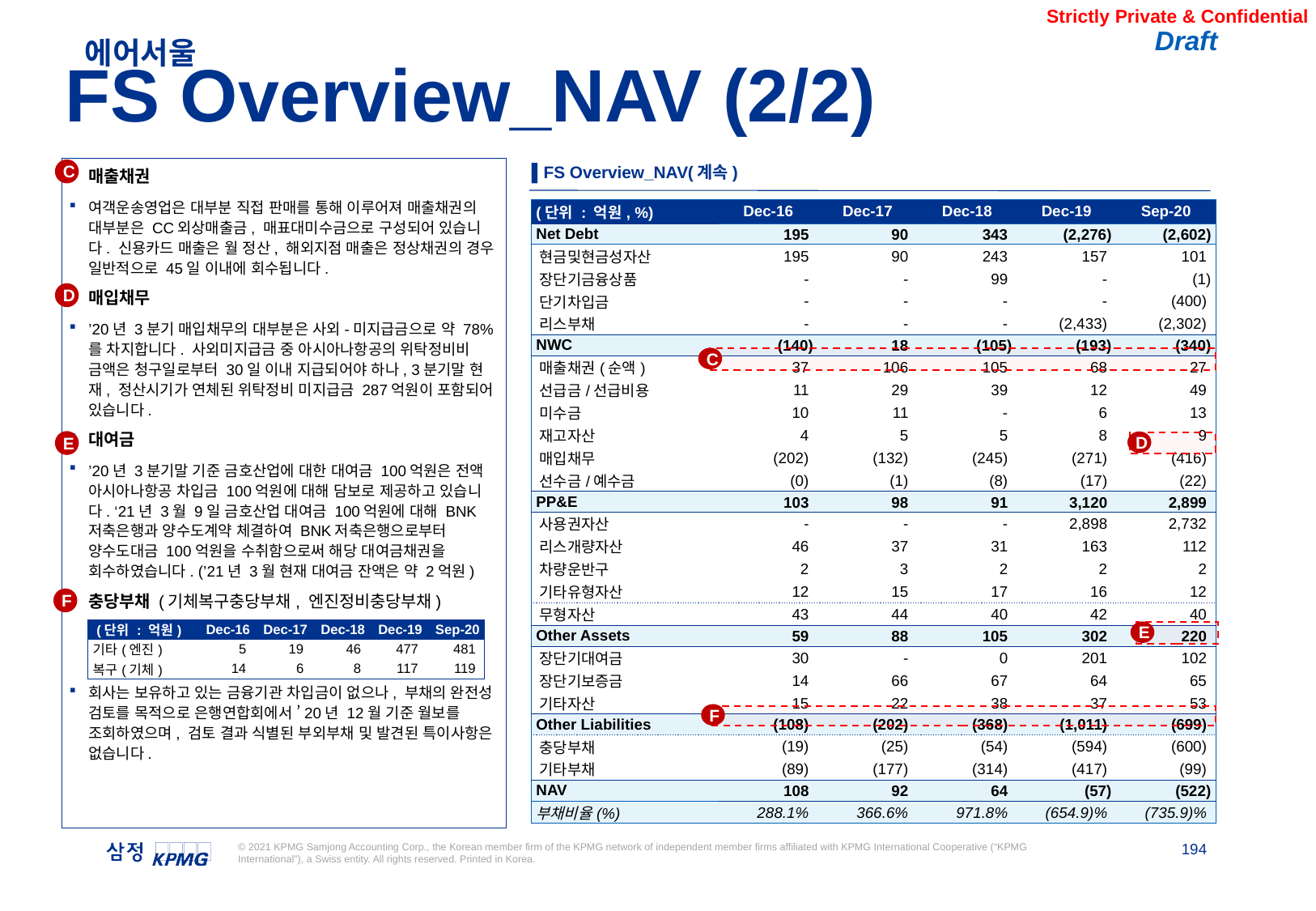

에어서울
FS Overview_NAV (2/2)
▌FS Overview_NAV(계속)

매출채권
여객운송영업은 대부분 직접 판매를 통해 이루어져 매출채권의 대부분은 CC외상매출금, 매표대미수금으로 구성되어 있습니다. 신용카드 매출은 월 정산, 해외지점 매출은 정상채권의 경우 일반적으로 45일 이내에 회수됩니다.
매입채무
’20년 3분기 매입채무의 대부분은 사외-미지급금으로 약 78%를 차지합니다. 사외미지급금 중 아시아나항공의 위탁정비비 금액은 청구일로부터 30일 이내 지급되어야 하나, 3분기말 현재, 정산시기가 연체된 위탁정비 미지급금 287억원이 포함되어 있습니다.
대여금
’20년 3분기말 기준 금호산업에 대한 대여금 100억원은 전액 아시아나항공 차입금 100억원에 대해 담보로 제공하고 있습니다. ‘21년 3월 9일 금호산업 대여금 100억원에 대해 BNK저축은행과 양수도계약 체결하여 BNK저축은행으로부터 양수도대금 100억원을 수취함으로써 해당 대여금채권을 회수하였습니다. (’21년 3월 현재 대여금 잔액은 약 2억원)
충당부채 (기체복구충당부채, 엔진정비충당부채)

회사는 보유하고 있는 금융기관 차입금이 없으나, 부채의 완전성 검토를 목적으로 은행연합회에서 ’20년 12월 기준 월보를 조회하였으며, 검토 결과 식별된 부외부채 및 발견된 특이사항은 없습니다.
C
| (단위 : 억원, %) | Dec-16 | Dec-17 | Dec-18 | Dec-19 | Sep-20 |
| --- | --- | --- | --- | --- | --- |
| Net Debt | 195 | 90 | 343 | (2,276) | (2,602) |
| 현금및현금성자산 | 195 | 90 | 243 | 157 | 101 |
| 장단기금융상품 | - | - | 99 | - | (1) |
| 단기차입금 | - | - | - | - | (400) |
| 리스부채 | - | - | - | (2,433) | (2,302) |
| NWC | (140) | 18 | (105) | (193) | (340) |
| 매출채권(순액) | 37 | 106 | 105 | 68 | 27 |
| 선급금/선급비용 | 11 | 29 | 39 | 12 | 49 |
| 미수금 | 10 | 11 | - | 6 | 13 |
| 재고자산 | 4 | 5 | 5 | 8 | 9 |
| 매입채무 | (202) | (132) | (245) | (271) | (416) |
| 선수금/예수금 | (0) | (1) | (8) | (17) | (22) |
| PP&E | 103 | 98 | 91 | 3,120 | 2,899 |
| 사용권자산 | - | - | - | 2,898 | 2,732 |
| 리스개량자산 | 46 | 37 | 31 | 163 | 112 |
| 차량운반구 | 2 | 3 | 2 | 2 | 2 |
| 기타유형자산 | 12 | 15 | 17 | 16 | 12 |
| 무형자산 | 43 | 44 | 40 | 42 | 40 |
| Other Assets | 59 | 88 | 105 | 302 | 220 |
| 장단기대여금 | 30 | - | 0 | 201 | 102 |
| 장단기보증금 | 14 | 66 | 67 | 64 | 65 |
| 기타자산 | 15 | 22 | 38 | 37 | 53 |
| Other Liabilities | (108) | (202) | (368) | (1,011) | (699) |
| 충당부채 | (19) | (25) | (54) | (594) | (600) |
| 기타부채 | (89) | (177) | (314) | (417) | (99) |
| NAV | 108 | 92 | 64 | (57) | (522) |
| 부채비율(%) | 288.1% | 366.6% | 971.8% | (654.9)% | (735.9)% |
D
C

E
D

F
| (단위 : 억원) | Dec-16 | Dec-17 | Dec-18 | Dec-19 | Sep-20 |
| --- | --- | --- | --- | --- | --- |
| 기타(엔진) | 5 | 19 | 46 | 477 | 481 |
| 복구(기체) | 14 | 6 | 8 | 117 | 119 |
E

F
`